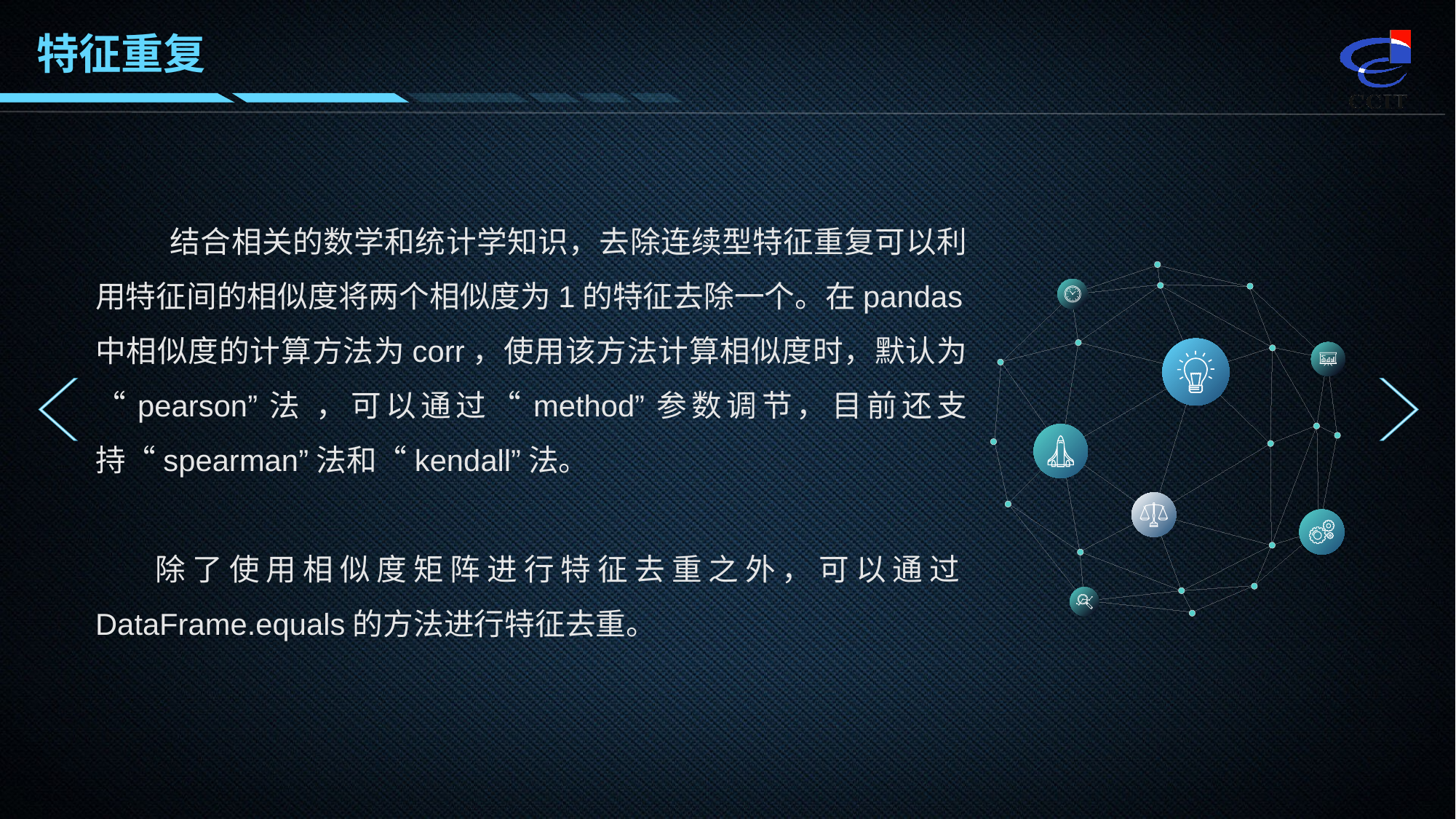

特征重复
 结合相关的数学和统计学知识，去除连续型特征重复可以利用特征间的相似度将两个相似度为1的特征去除一个。在pandas中相似度的计算方法为corr，使用该方法计算相似度时，默认为“pearson”法 ，可以通过“method”参数调节，目前还支持“spearman”法和“kendall”法。

除了使用相似度矩阵进行特征去重之外，可以通过DataFrame.equals的方法进行特征去重。